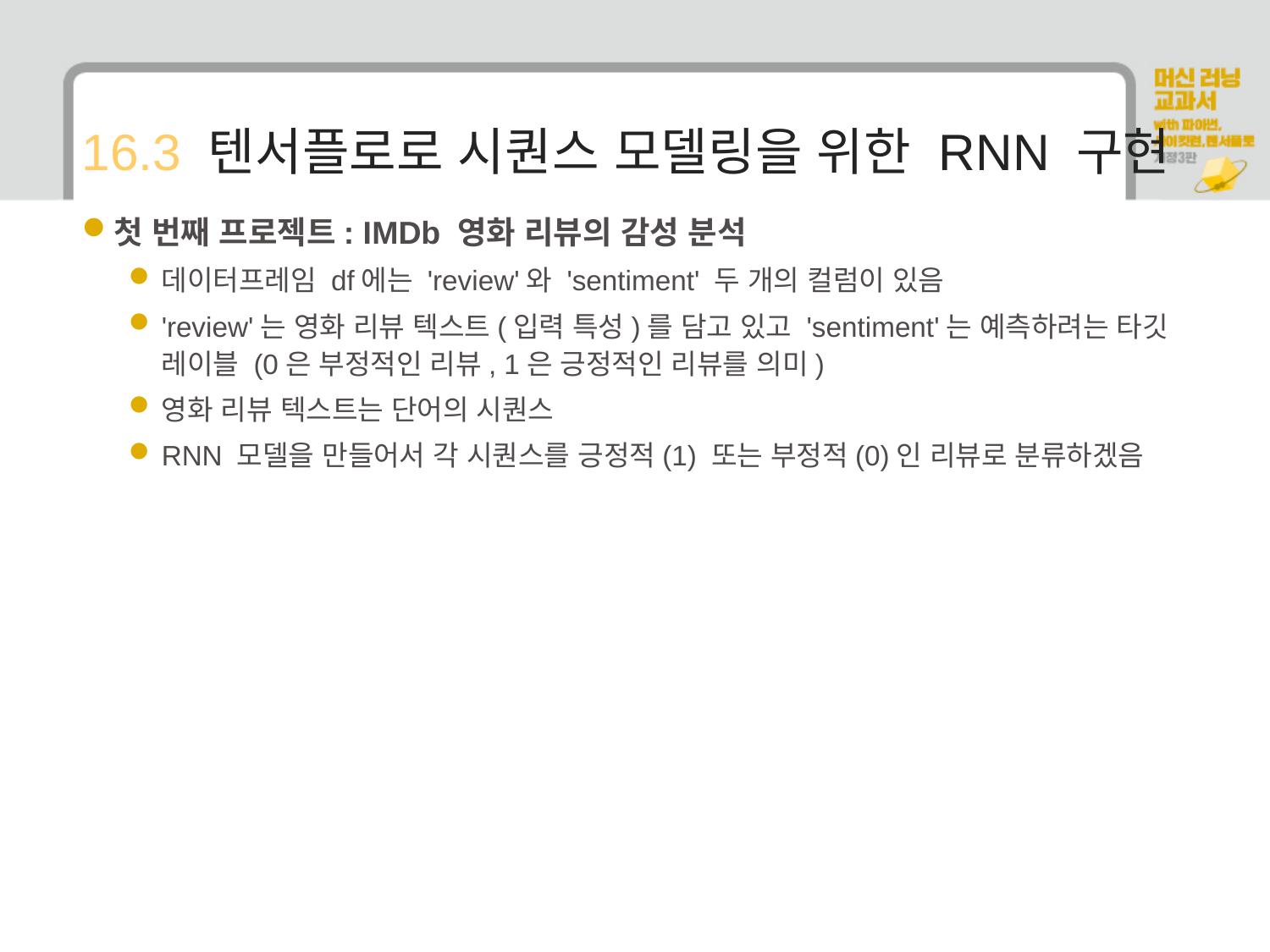

# 16.3 텐서플로로 시퀀스 모델링을 위한 RNN 구현
첫 번째 프로젝트: IMDb 영화 리뷰의 감성 분석
데이터프레임 df에는 'review'와 'sentiment' 두 개의 컬럼이 있음
'review'는 영화 리뷰 텍스트(입력 특성)를 담고 있고 'sentiment'는 예측하려는 타깃 레이블 (0은 부정적인 리뷰, 1은 긍정적인 리뷰를 의미)
영화 리뷰 텍스트는 단어의 시퀀스
RNN 모델을 만들어서 각 시퀀스를 긍정적(1) 또는 부정적(0)인 리뷰로 분류하겠음